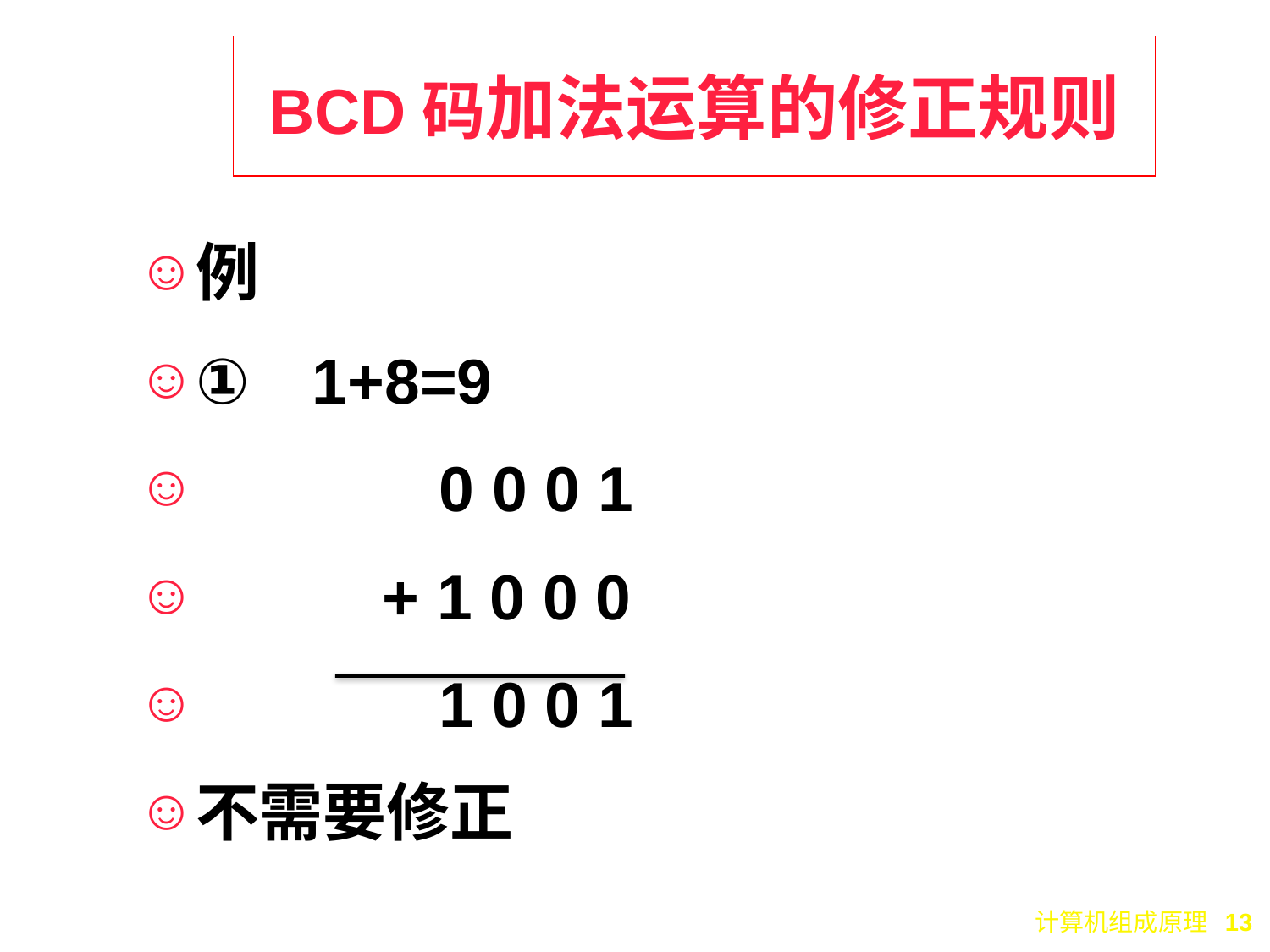

# BCD码加法运算的修正规则
例
①	1+8=9
		0 0 0 1
	    + 1 0 0 0
		1 0 0 1
不需要修正

计算机组成原理  13